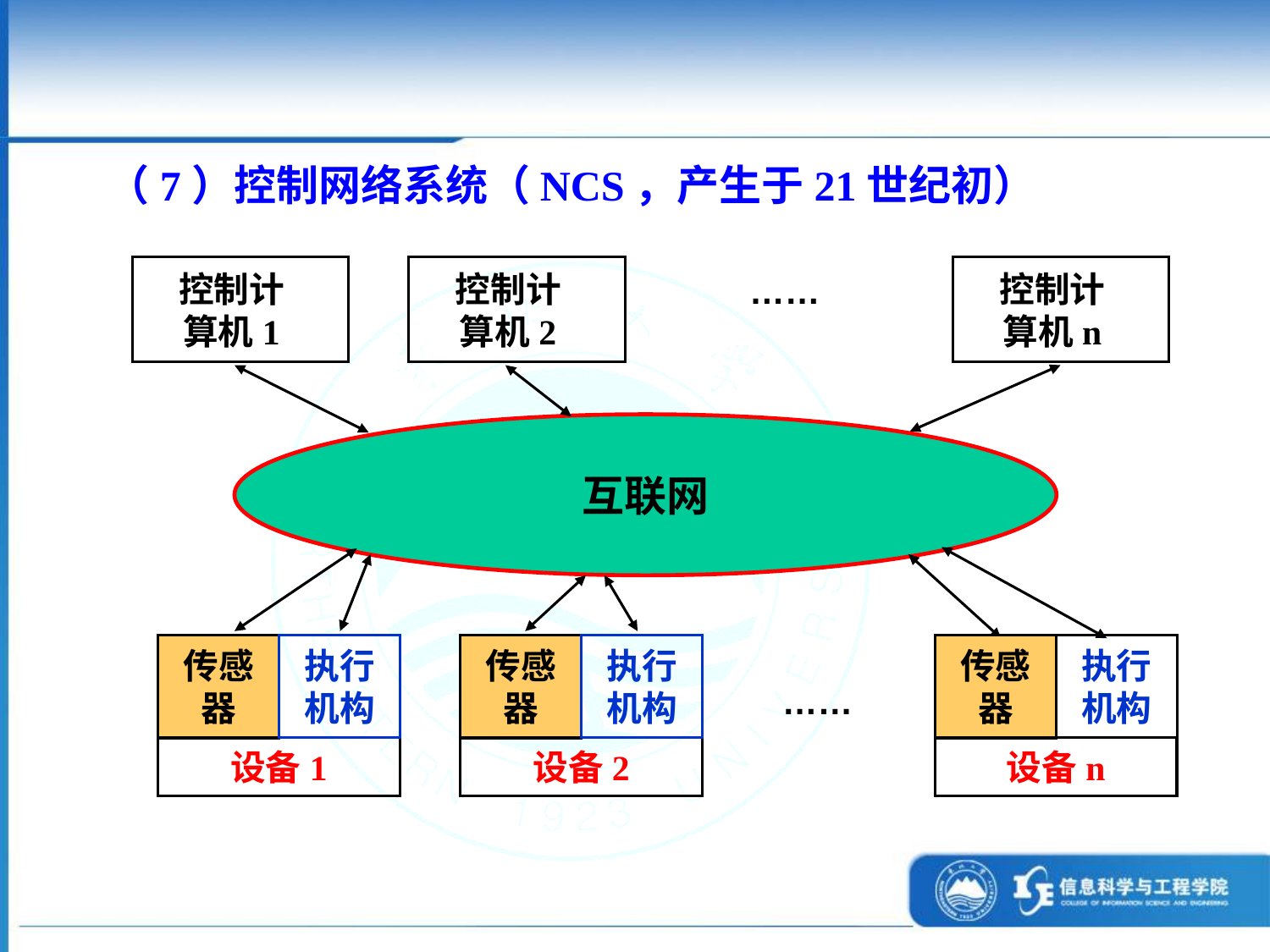

（7）控制网络系统（NCS，产生于21世纪初）

控制计
算机1

控制计
算机2

控制计
算机n
……

互联网

传感
器
执行
机构
设备1
传感
器
执行
机构
设备2
传感
器
执行
机构
设备n
……